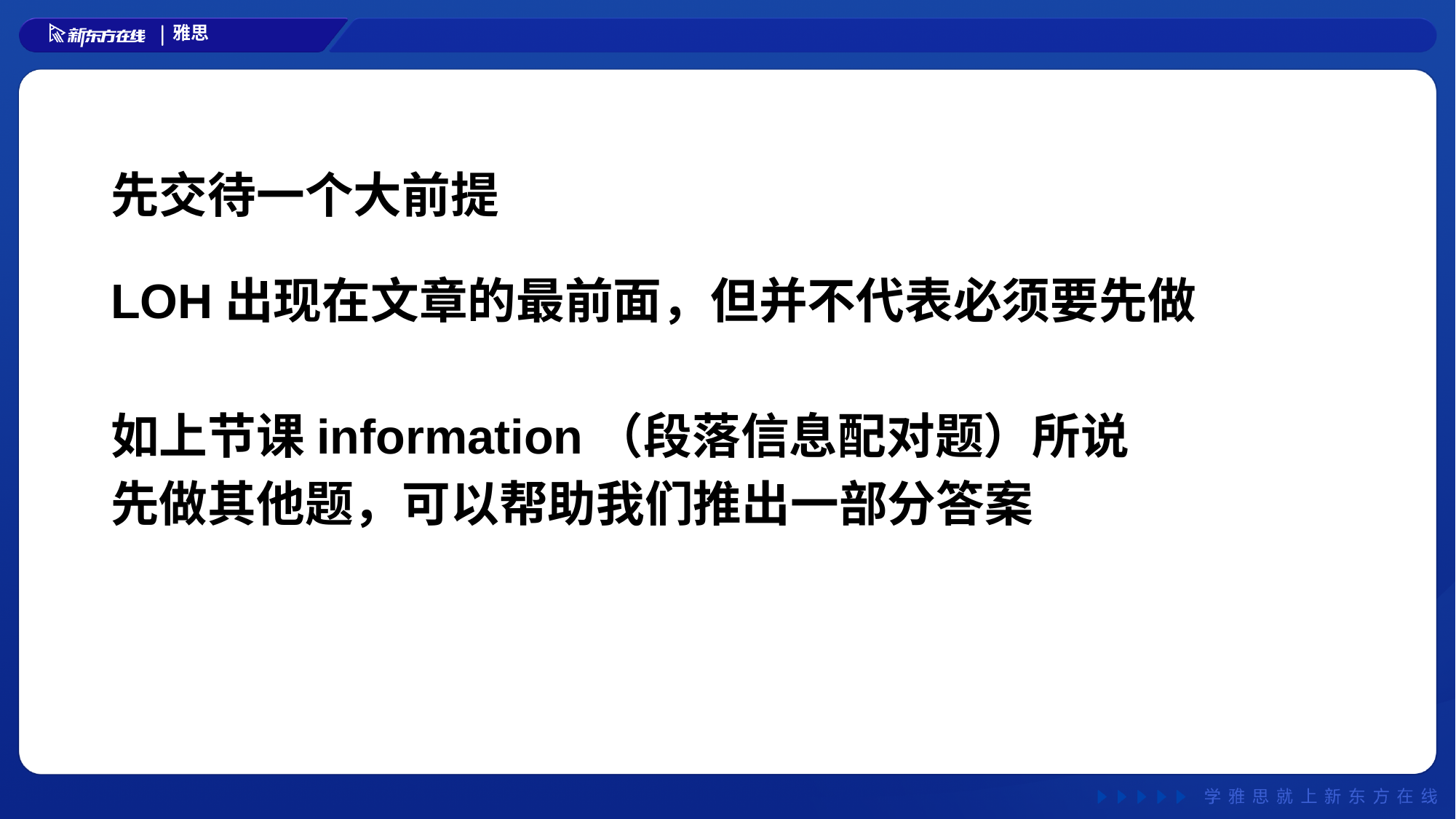

# 先交待一个大前提
LOH出现在文章的最前面，但并不代表必须要先做

如上节课information（段落信息配对题）所说
先做其他题，可以帮助我们推出一部分答案